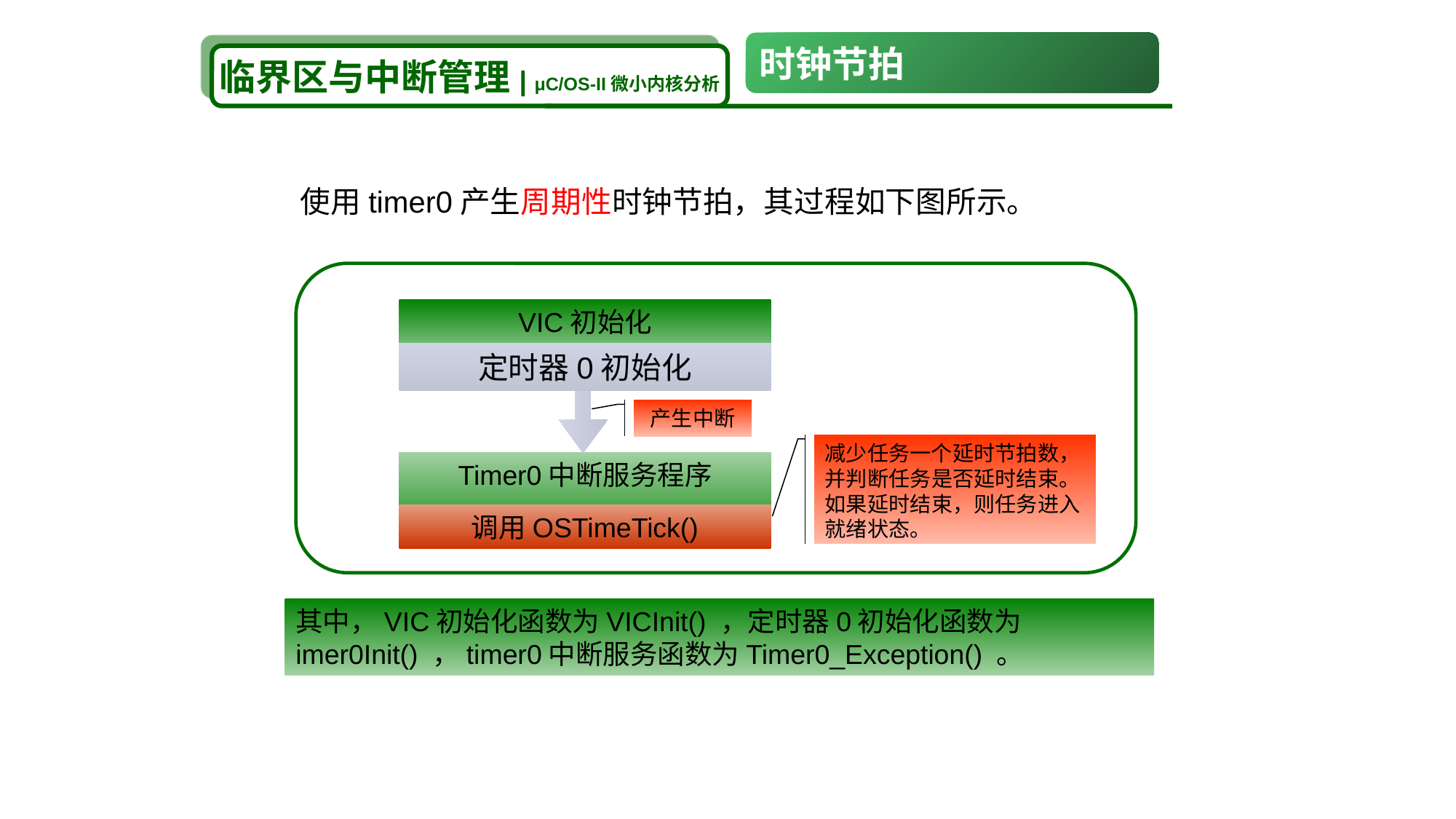

时钟节拍
临界区与中断管理| μC/OS-II微小内核分析

使用timer0产生周期性时钟节拍，其过程如下图所示。

VIC初始化
定时器0初始化

产生中断
减少任务一个延时节拍数，并判断任务是否延时结束。如果延时结束，则任务进入就绪状态。
Timer0中断服务程序

调用OSTimeTick()
其中，VIC初始化函数为VICInit() ，定时器0初始化函数为imer0Init() ，timer0中断服务函数为Timer0_Exception() 。